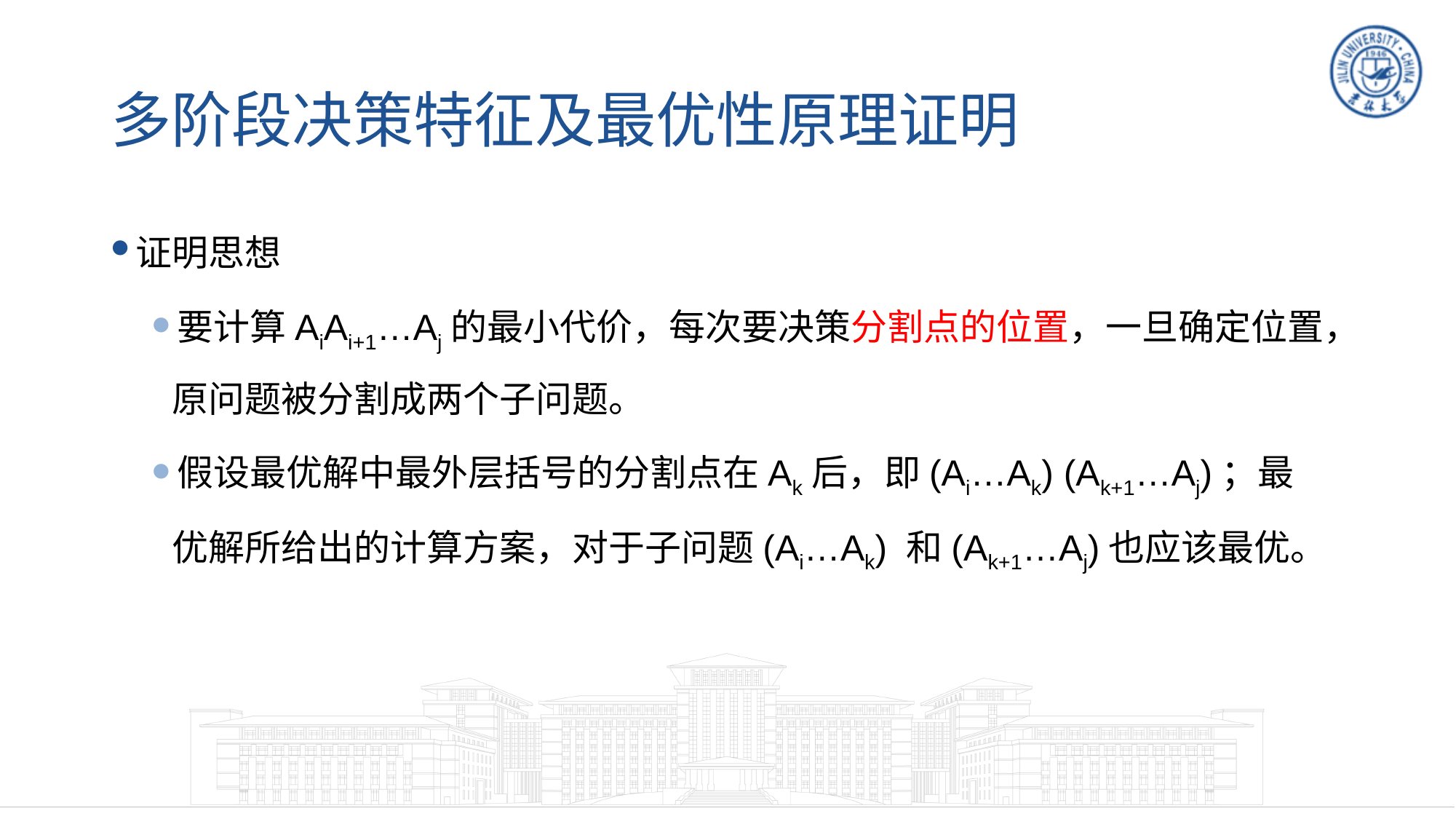

# 多阶段决策特征及最优性原理证明
证明思想
要计算AiAi+1…Aj的最小代价，每次要决策分割点的位置，一旦确定位置，原问题被分割成两个子问题。
假设最优解中最外层括号的分割点在Ak后，即(Ai…Ak) (Ak+1…Aj)；最优解所给出的计算方案，对于子问题(Ai…Ak) 和(Ak+1…Aj)也应该最优。

93